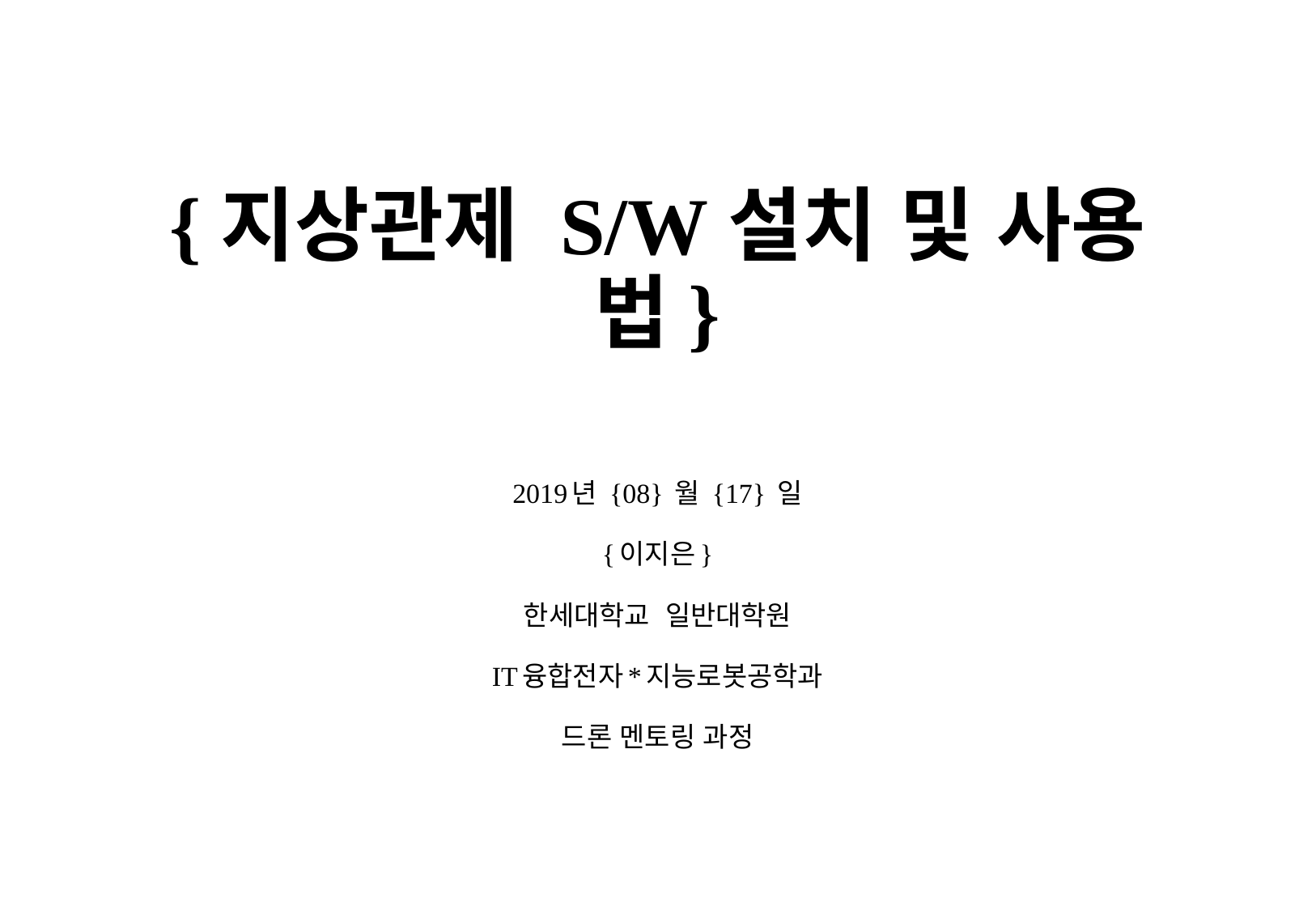

# {지상관제 S/W설치 및 사용법}
2019년 {08} 월 {17} 일
{이지은}
한세대학교  일반대학원
IT융합전자*지능로봇공학과
드론 멘토링 과정